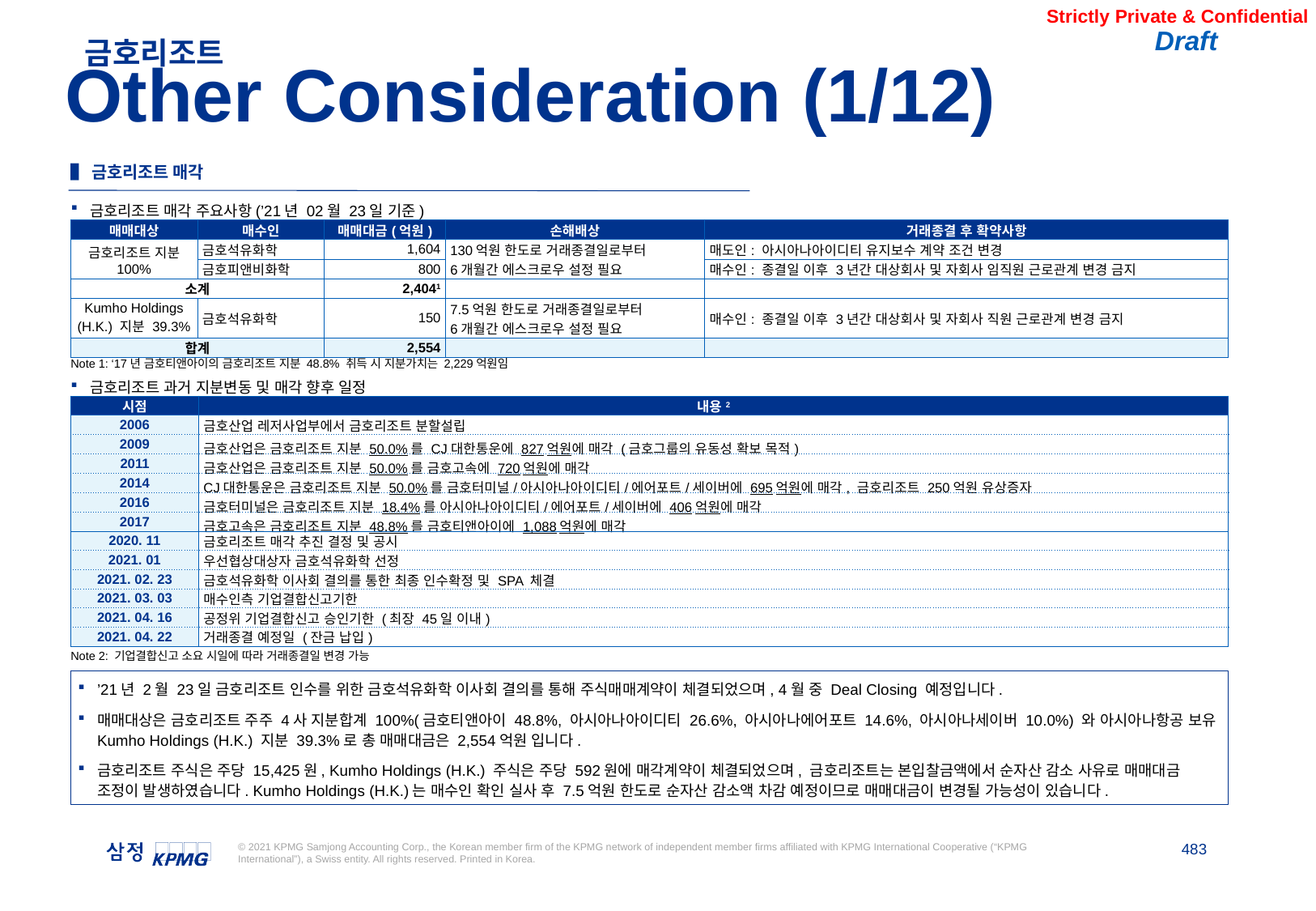

금호리조트
Other Consideration (1/12)
▌금호리조트 매각

금호리조트 매각 주요사항(’21년 02월 23일 기준)
| 매매대상 | 매수인 | 매매대금(억원) | 손해배상 | 거래종결 후 확약사항 |
| --- | --- | --- | --- | --- |
| 금호리조트 지분 100% | 금호석유화학 | 1,604 | 130억원 한도로 거래종결일로부터 6개월간 에스크로우 설정 필요 | 매도인: 아시아나아이디티 유지보수 계약 조건 변경 |
|  | 금호피앤비화학 | 800 |  | 매수인: 종결일 이후 3년간 대상회사 및 자회사 임직원 근로관계 변경 금지 |
| 소계 |  | 2,4041 |  |  |
| Kumho Holdings (H.K.) 지분 39.3% | 금호석유화학 | 150 | 7.5억원 한도로 거래종결일로부터 6개월간 에스크로우 설정 필요 | 매수인: 종결일 이후 3년간 대상회사 및 자회사 직원 근로관계 변경 금지 |
| 합계 |  | 2,554 |  |  |
Note 1: ‘17년 금호티앤아이의 금호리조트 지분 48.8% 취득 시 지분가치는 2,229억원임
금호리조트 과거 지분변동 및 매각 향후 일정
| 시점 | 내용2 |
| --- | --- |
| 2006 | 금호산업 레저사업부에서 금호리조트 분할설립 |
| 2009 | 금호산업은 금호리조트 지분 50.0%를 CJ대한통운에 827억원에 매각 (금호그룹의 유동성 확보 목적) |
| 2011 | 금호산업은 금호리조트 지분 50.0%를 금호고속에 720억원에 매각 |
| 2014 | CJ대한통운은 금호리조트 지분 50.0%를 금호터미널/아시아나아이디티/에어포트/세이버에 695억원에 매각, 금호리조트 250억원 유상증자 |
| 2016 | 금호터미널은 금호리조트 지분 18.4%를 아시아나아이디티/에어포트/세이버에 406억원에 매각 |
| 2017 | 금호고속은 금호리조트 지분 48.8%를 금호티앤아이에 1,088억원에 매각 |
| 2020. 11 | 금호리조트 매각 추진 결정 및 공시 |
| 2021. 01 | 우선협상대상자 금호석유화학 선정 |
| 2021. 02. 23 | 금호석유화학 이사회 결의를 통한 최종 인수확정 및 SPA 체결 |
| 2021. 03. 03 | 매수인측 기업결합신고기한 |
| 2021. 04. 16 | 공정위 기업결합신고 승인기한 (최장 45일 이내) |
| 2021. 04. 22 | 거래종결 예정일 (잔금 납입) |
Note 2: 기업결합신고 소요 시일에 따라 거래종결일 변경 가능
’21년 2월 23일 금호리조트 인수를 위한 금호석유화학 이사회 결의를 통해 주식매매계약이 체결되었으며, 4월 중 Deal Closing 예정입니다.
매매대상은 금호리조트 주주 4사 지분합계 100%(금호티앤아이 48.8%, 아시아나아이디티 26.6%, 아시아나에어포트 14.6%, 아시아나세이버 10.0%) 와 아시아나항공 보유 Kumho Holdings (H.K.) 지분 39.3%로 총 매매대금은 2,554억원 입니다.
금호리조트 주식은 주당 15,425원, Kumho Holdings (H.K.) 주식은 주당 592원에 매각계약이 체결되었으며, 금호리조트는 본입찰금액에서 순자산 감소 사유로 매매대금 조정이 발생하였습니다. Kumho Holdings (H.K.)는 매수인 확인 실사 후 7.5억원 한도로 순자산 감소액 차감 예정이므로 매매대금이 변경될 가능성이 있습니다.